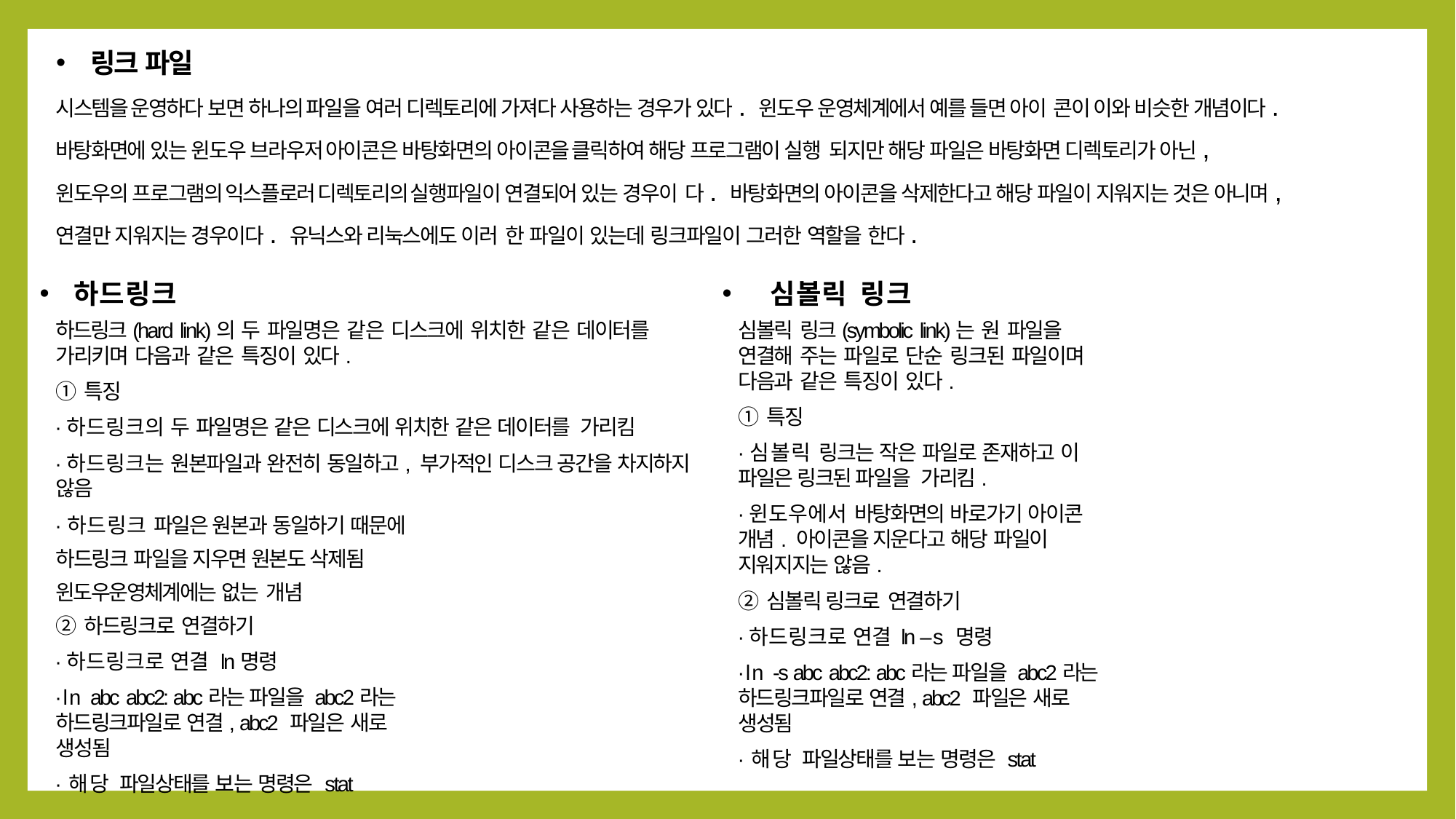

링크 파일
시스템을 운영하다 보면 하나의 파일을 여러 디렉토리에 가져다 사용하는 경우가 있다. 윈도우 운영체계에서 예를 들면 아이  콘이 이와 비슷한 개념이다.
바탕화면에 있는 윈도우 브라우저 아이콘은 바탕화면의 아이콘을 클릭하여 해당 프로그램이 실행  되지만 해당 파일은 바탕화면 디렉토리가 아닌,
윈도우의 프로그램의 익스플로러 디렉토리의 실행파일이 연결되어 있는 경우이  다. 바탕화면의 아이콘을 삭제한다고 해당 파일이 지워지는 것은 아니며,
연결만 지워지는 경우이다. 유닉스와 리눅스에도 이러  한 파일이 있는데 링크파일이 그러한 역할을 한다.

하드링크
하드링크(hard link)의 두 파일명은 같은 디스크에 위치한 같은 데이터를 가리키며 다음과 같은 특징이 있다.
① 특징
∙하드링크의 두 파일명은 같은 디스크에 위치한 같은 데이터를 가리킴
∙하드링크는 원본파일과 완전히 동일하고, 부가적인 디스크 공간을 차지하지 않음
∙하드링크 파일은 원본과 동일하기 때문에 하드링크 파일을 지우면 원본도 삭제됨  윈도우운영체계에는 없는 개념
② 하드링크로 연결하기
∙하드링크로 연결 ln명령
∙ln abc abc2: abc라는 파일을 abc2라는 하드링크파일로 연결, abc2 파일은 새로 생성됨
∙해당 파일상태를 보는 명령은 stat

 심볼릭 링크
심볼릭 링크(symbolic link)는 원 파일을 연결해 주는 파일로 단순 링크된 파일이며 다음과 같은 특징이 있다.
① 특징
∙심볼릭 링크는 작은 파일로 존재하고 이 파일은 링크된 파일을 가리킴.
∙윈도우에서 바탕화면의 바로가기 아이콘 개념. 아이콘을 지운다고 해당 파일이 지워지지는 않음.
② 심볼릭 링크로 연결하기
∙하드링크로 연결 ln –s 명령
∙ln -s abc abc2: abc라는 파일을 abc2라는 하드링크파일로 연결, abc2 파일은 새로 생성됨
∙해당 파일상태를 보는 명령은 stat